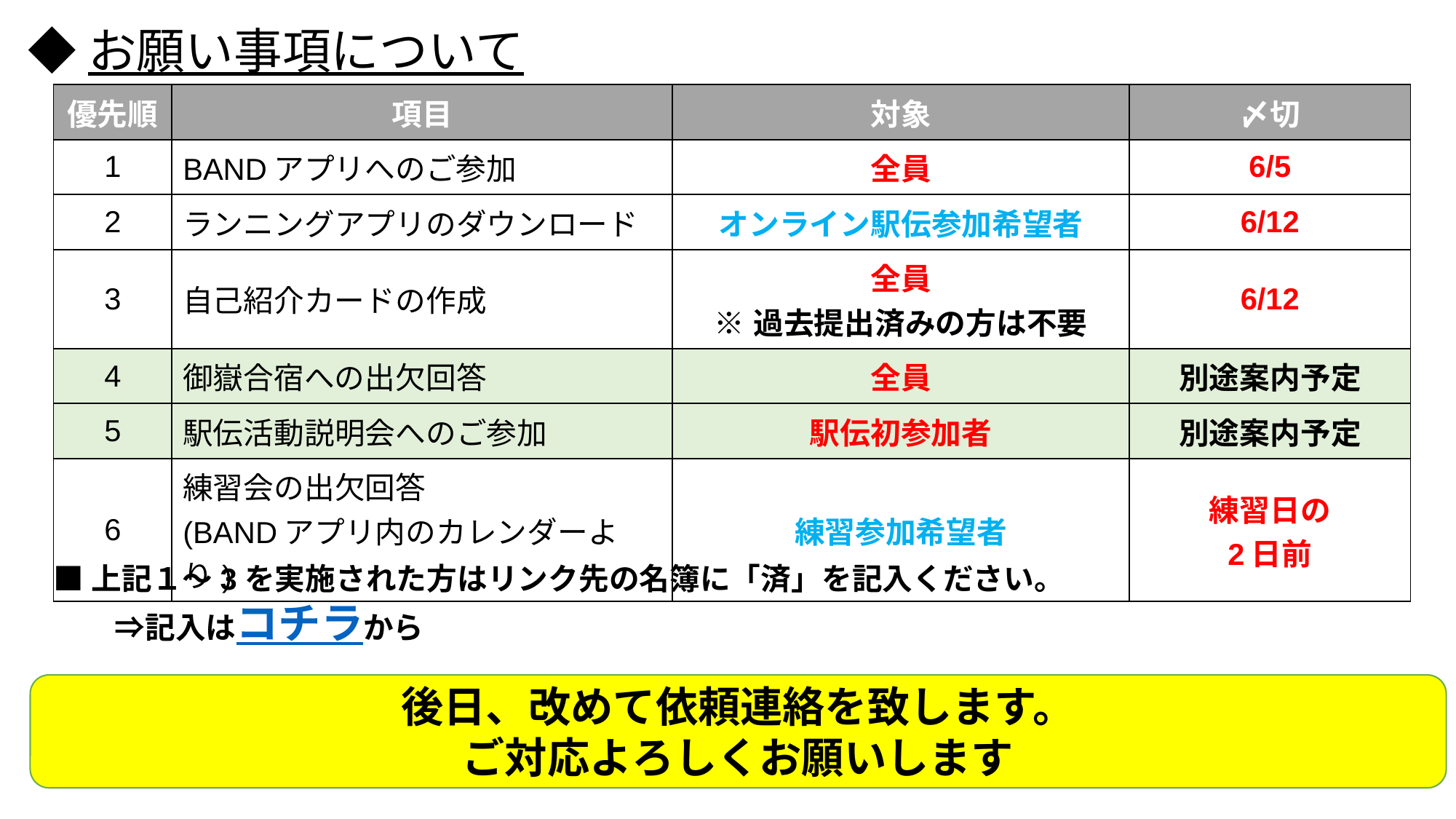

◆お願い事項について
| 優先順 | 項目 | 対象 | 〆切 |
| --- | --- | --- | --- |
| 1 | BANDアプリへのご参加 | 全員 | 6/5 |
| 2 | ランニングアプリのダウンロード | オンライン駅伝参加希望者 | 6/12 |
| 3 | 自己紹介カードの作成 | 全員 ※過去提出済みの方は不要 | 6/12 |
| 4 | 御嶽合宿への出欠回答 | 全員 | 別途案内予定 |
| 5 | 駅伝活動説明会へのご参加 | 駅伝初参加者 | 別途案内予定 |
| 6 | 練習会の出欠回答 (BANDアプリ内のカレンダーより) | 練習参加希望者 | 練習日の 2日前 |
■上記１～3を実施された方はリンク先の名簿に「済」を記入ください。
　　⇒記入はコチラから
後日、改めて依頼連絡を致します。
ご対応よろしくお願いします